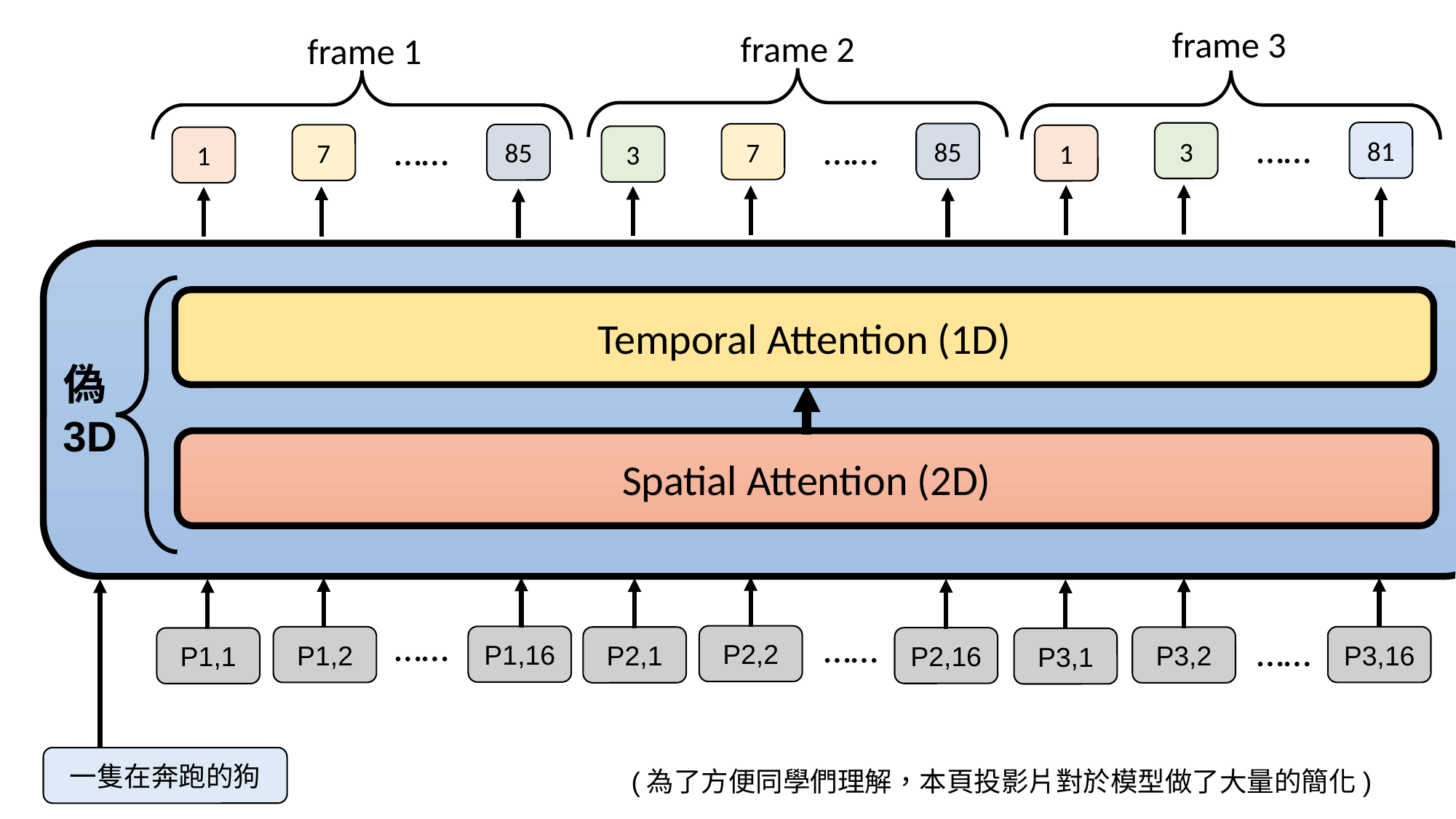

frame 3
frame 2
frame 1
……
……
……
81
3
85
7
85
7
1
3
1

Temporal Attention (1D)
偽
3D
Spatial Attention (2D)
……
……
……
P2,2
P1,16
P3,16
P1,2
P2,1
P3,2
P2,16
P1,1
P3,1
一隻在奔跑的狗
(為了方便同學們理解，本頁投影片對於模型做了大量的簡化)